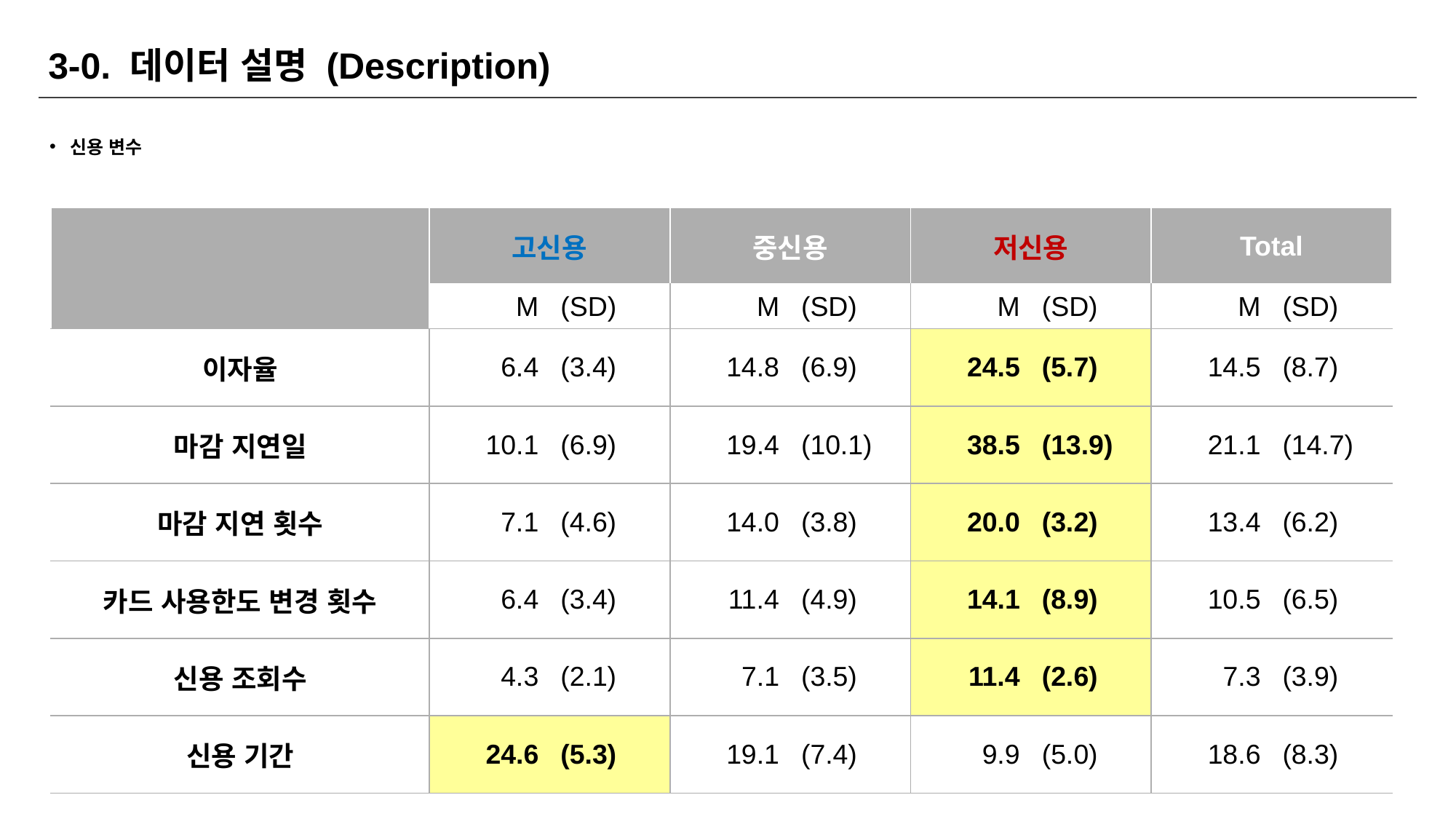

3-0. 데이터 설명 (Description)

신용 변수
|  | 고신용 |  | 중신용 |  | 저신용 |  | Total |  |
| --- | --- | --- | --- | --- | --- | --- | --- | --- |
|  | M | (SD) | M | (SD) | M | (SD) | M | (SD) |
| 이자율 | 6.4 | (3.4) | 14.8 | (6.9) | 24.5 | (5.7) | 14.5 | (8.7) |
| 마감 지연일 | 10.1 | (6.9) | 19.4 | (10.1) | 38.5 | (13.9) | 21.1 | (14.7) |
| 마감 지연 횟수 | 7.1 | (4.6) | 14.0 | (3.8) | 20.0 | (3.2) | 13.4 | (6.2) |
| 카드 사용한도 변경 횟수 | 6.4 | (3.4) | 11.4 | (4.9) | 14.1 | (8.9) | 10.5 | (6.5) |
| 신용 조회수 | 4.3 | (2.1) | 7.1 | (3.5) | 11.4 | (2.6) | 7.3 | (3.9) |
| 신용 기간 | 24.6 | (5.3) | 19.1 | (7.4) | 9.9 | (5.0) | 18.6 | (8.3) |